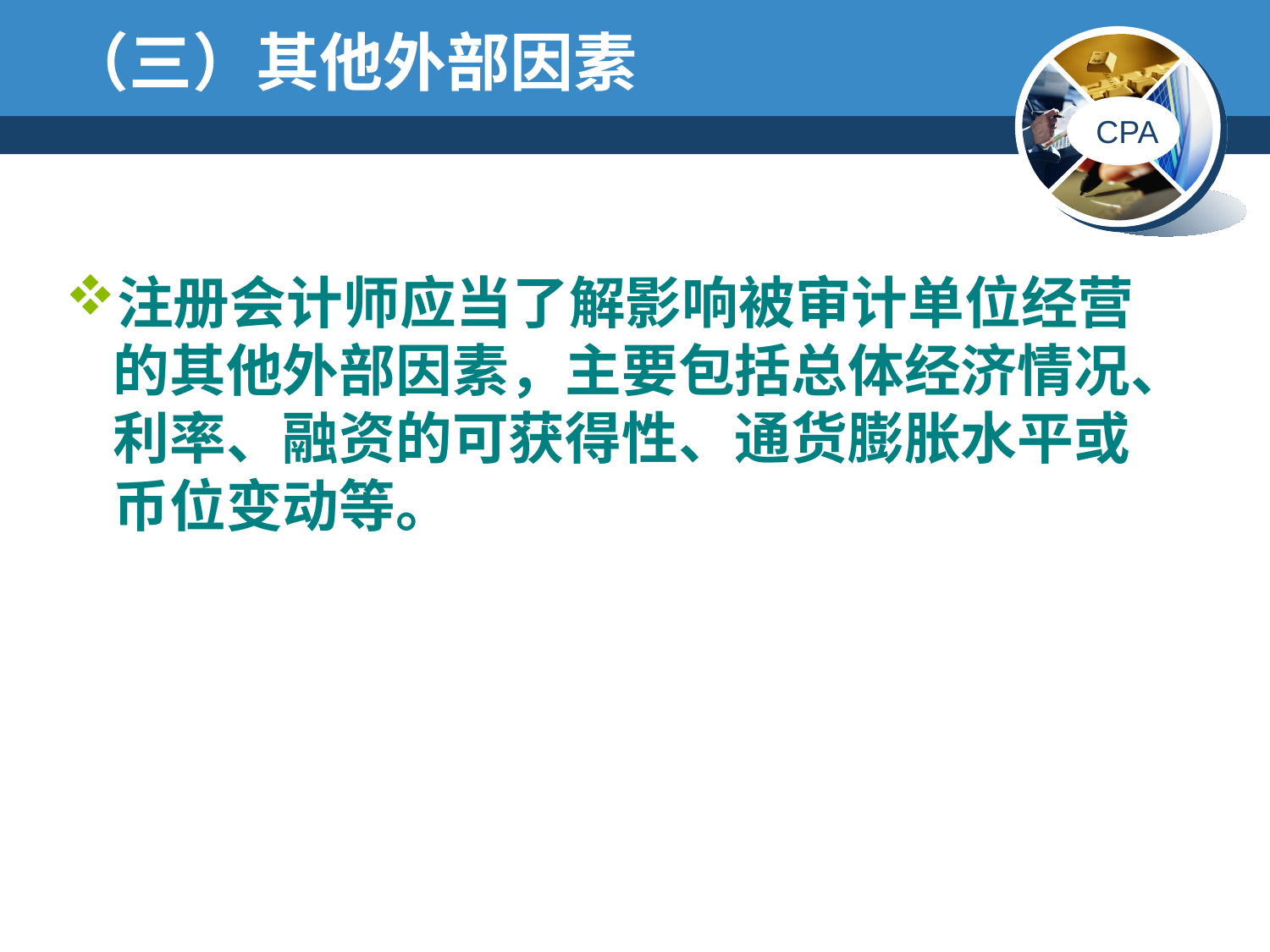

# （三）其他外部因素
注册会计师应当了解影响被审计单位经营的其他外部因素，主要包括总体经济情况、利率、融资的可获得性、通货膨胀水平或币位变动等。